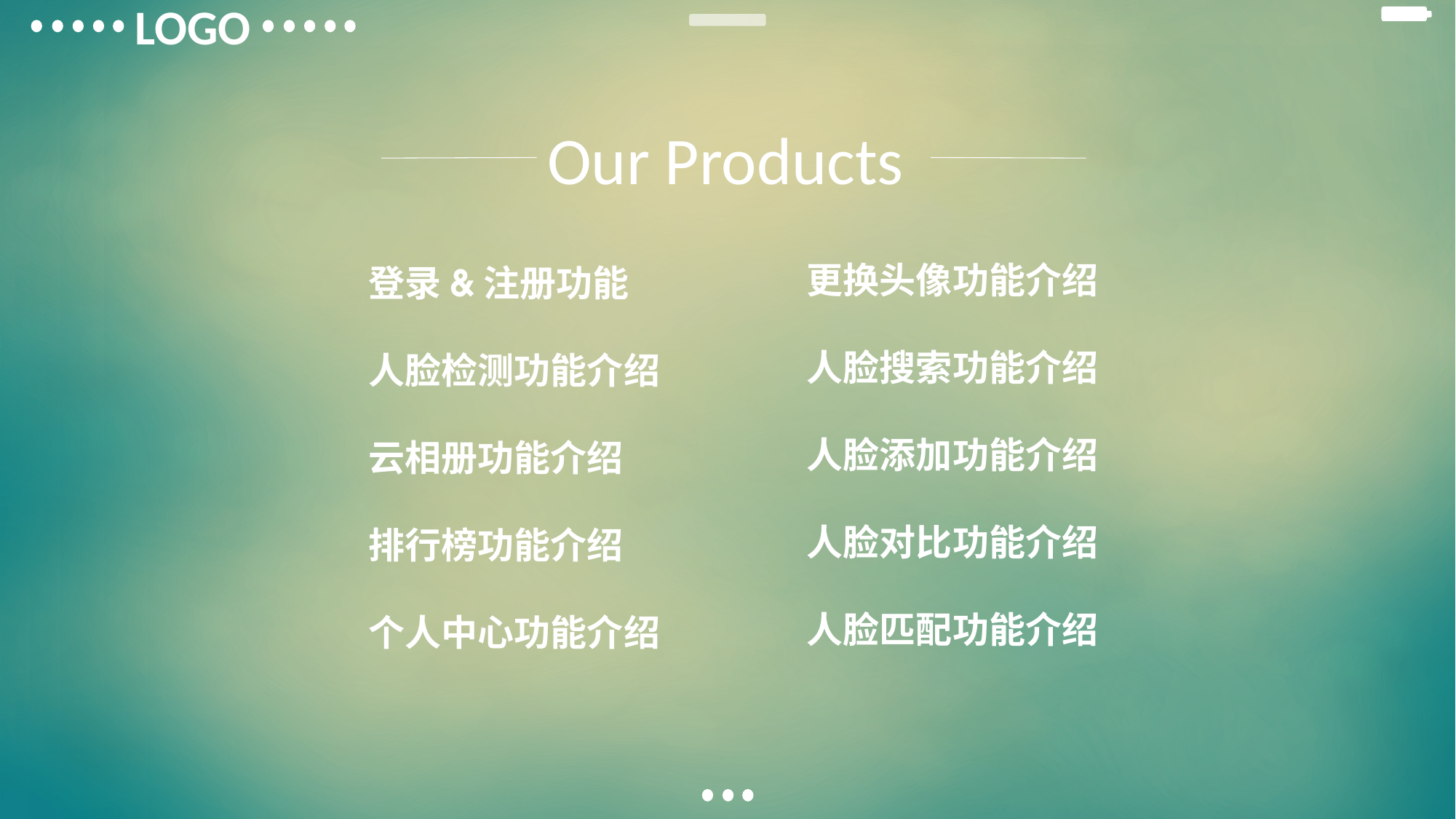

LOGO

Our Products
更换头像功能介绍
人脸搜索功能介绍

人脸添加功能介绍
人脸对比功能介绍
人脸匹配功能介绍
登录&注册功能
人脸检测功能介绍
云相册功能介绍
排行榜功能介绍
个人中心功能介绍